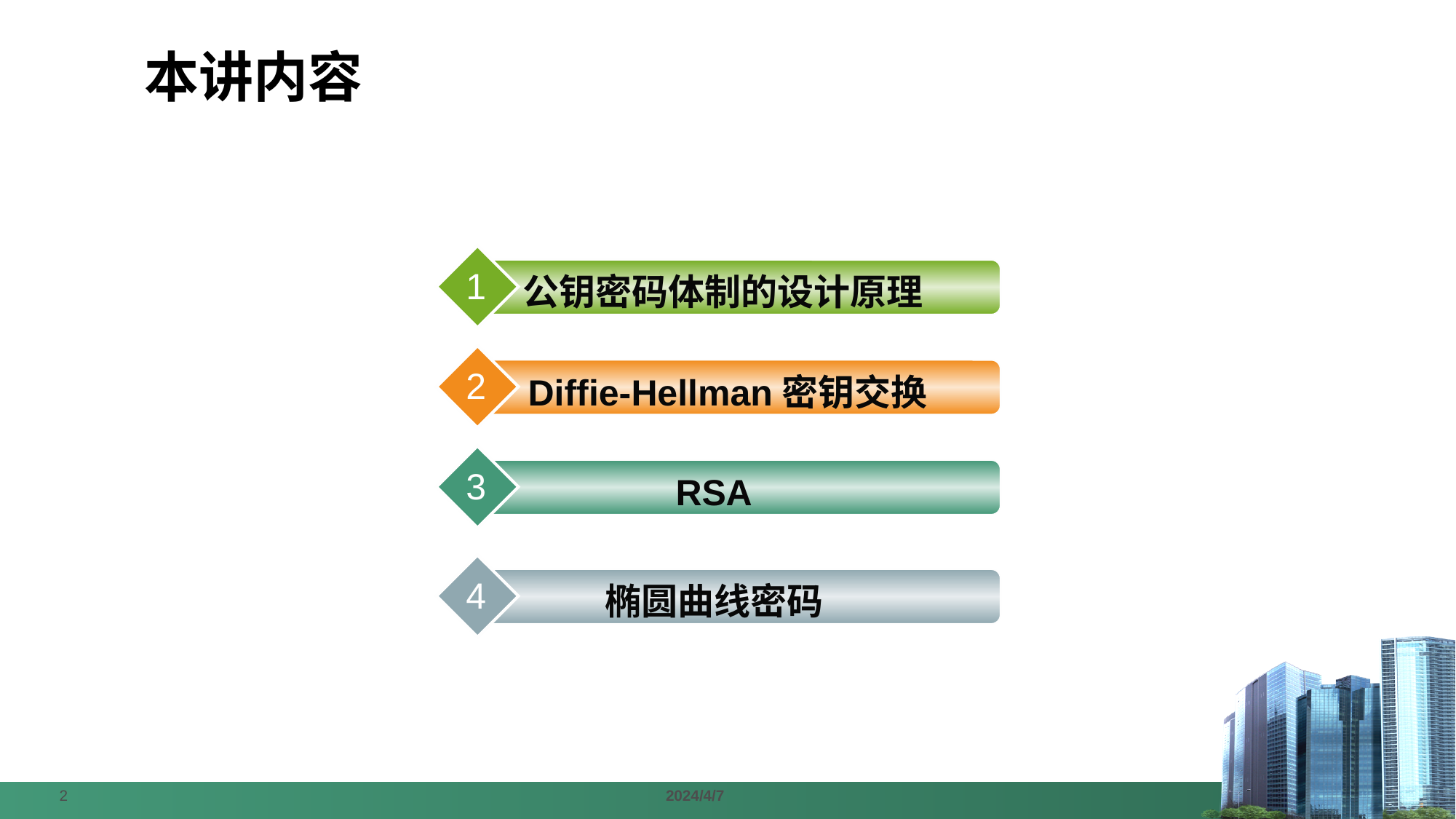

# 本讲内容

1

公钥密码体制的设计原理

2

Diffie-Hellman密钥交换

3

RSA

4

椭圆曲线密码
2
2024/4/7